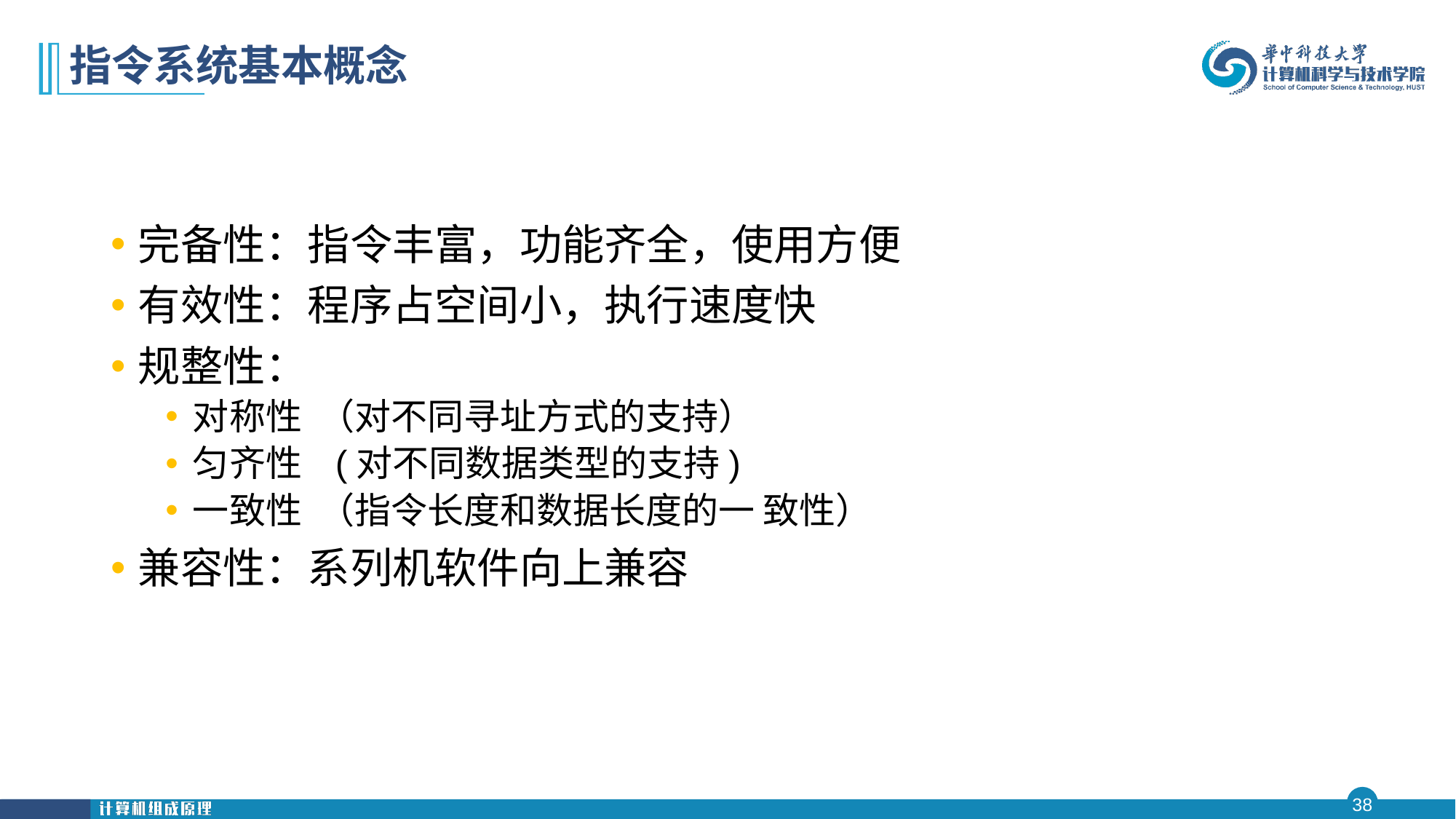

# 指令系统基本概念
完备性：指令丰富，功能齐全，使用方便
有效性：程序占空间小，执行速度快
规整性：
对称性  （对不同寻址方式的支持）
匀齐性   (对不同数据类型的支持)
一致性  （指令长度和数据长度的一 致性）
兼容性：系列机软件向上兼容